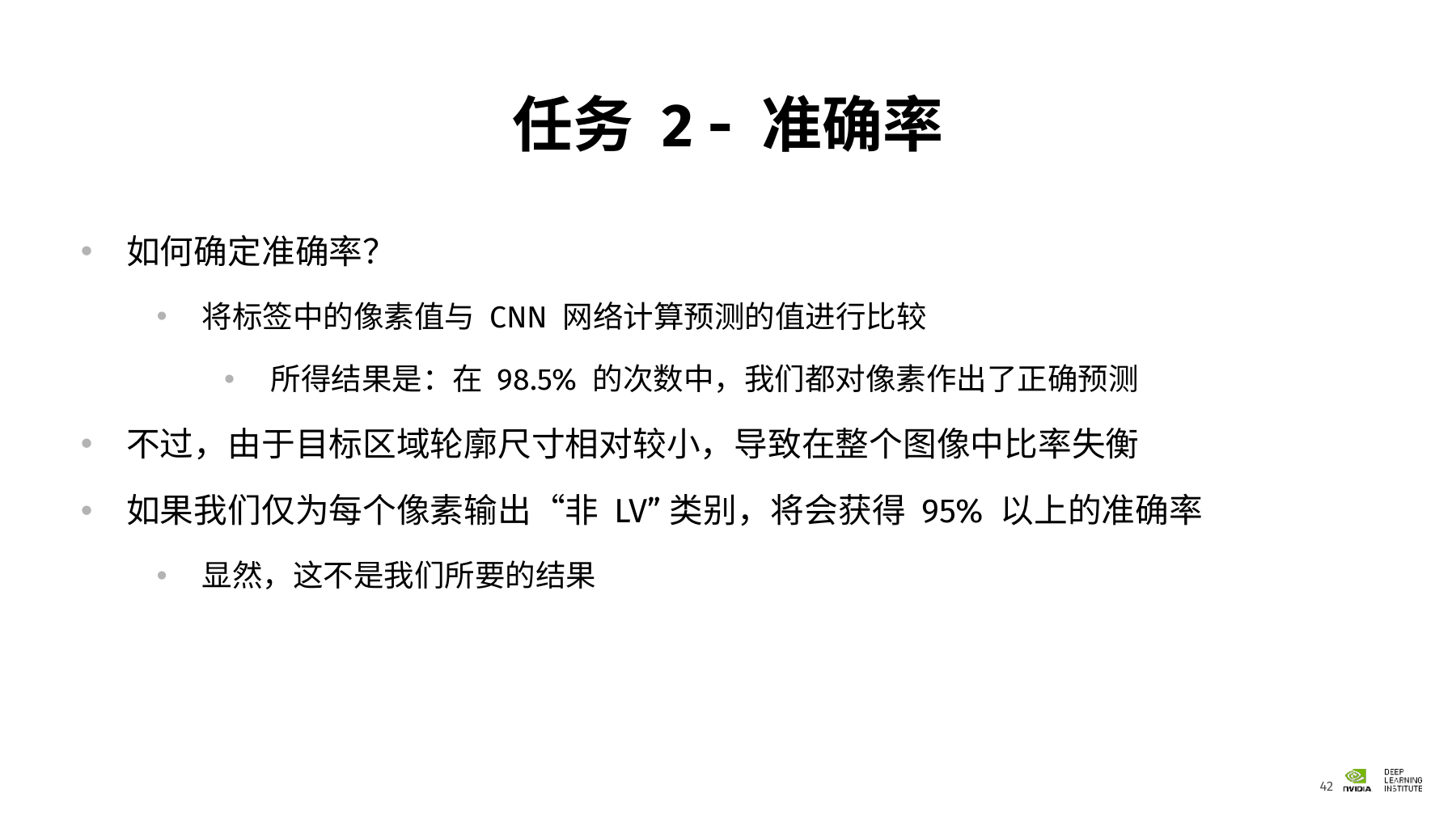

# 任务 2 - 准确率
如何确定准确率？
将标签中的像素值与 CNN 网络计算预测的值进行比较
所得结果是：在 98.5% 的次数中，我们都对像素作出了正确预测
不过，由于目标区域轮廓尺寸相对较小，导致在整个图像中比率失衡
如果我们仅为每个像素输出“非 LV”类别，将会获得 95% 以上的准确率
显然，这不是我们所要的结果